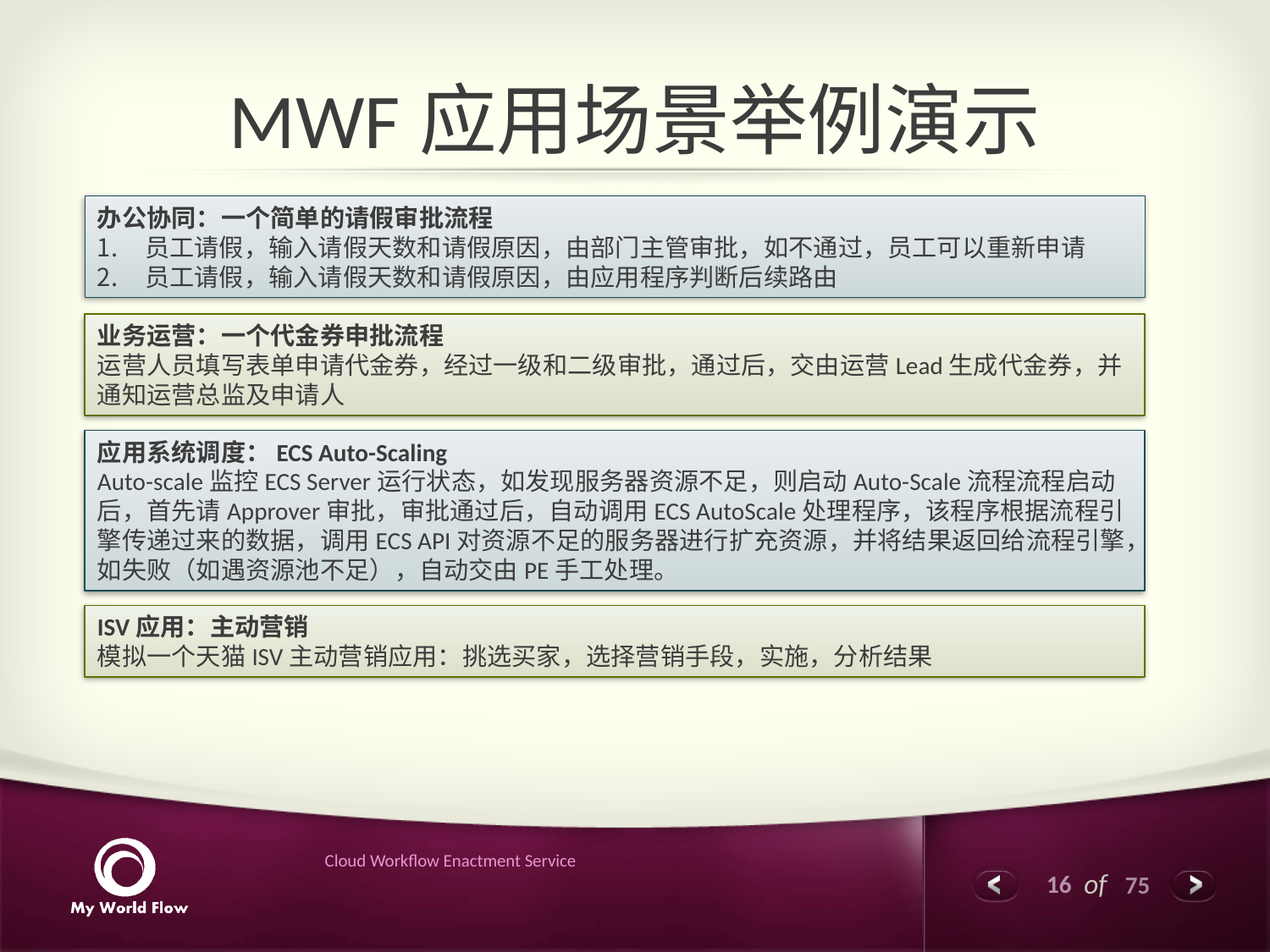

# MWF应用场景举例演示
办公协同：一个简单的请假审批流程
员工请假，输入请假天数和请假原因，由部门主管审批，如不通过，员工可以重新申请
员工请假，输入请假天数和请假原因，由应用程序判断后续路由
业务运营：一个代金券申批流程
运营人员填写表单申请代金券，经过一级和二级审批，通过后，交由运营Lead生成代金券，并通知运营总监及申请人
应用系统调度：ECS Auto-Scaling
Auto-scale监控ECS Server运行状态，如发现服务器资源不足，则启动Auto-Scale流程流程启动后，首先请Approver审批，审批通过后，自动调用ECS AutoScale处理程序，该程序根据流程引擎传递过来的数据，调用ECS API对资源不足的服务器进行扩充资源，并将结果返回给流程引擎，如失败（如遇资源池不足），自动交由PE手工处理。
ISV应用：主动营销
模拟一个天猫ISV主动营销应用：挑选买家，选择营销手段，实施，分析结果